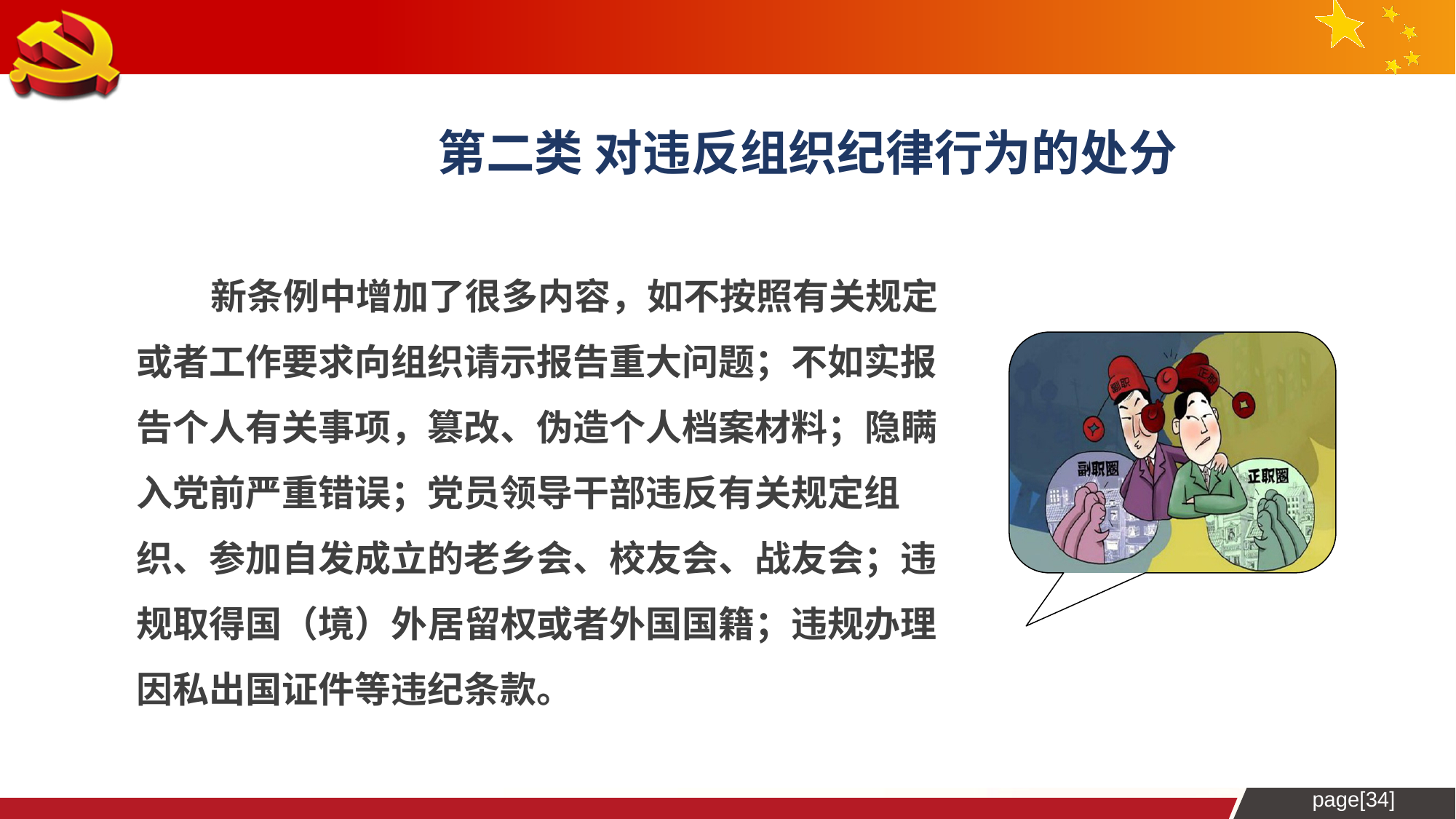

第二类 对违反组织纪律行为的处分
        新条例中增加了很多内容，如不按照有关规定或者工作要求向组织请示报告重大问题；不如实报告个人有关事项，篡改、伪造个人档案材料；隐瞒入党前严重错误；党员领导干部违反有关规定组织、参加自发成立的老乡会、校友会、战友会；违规取得国（境）外居留权或者外国国籍；违规办理因私出国证件等违纪条款。